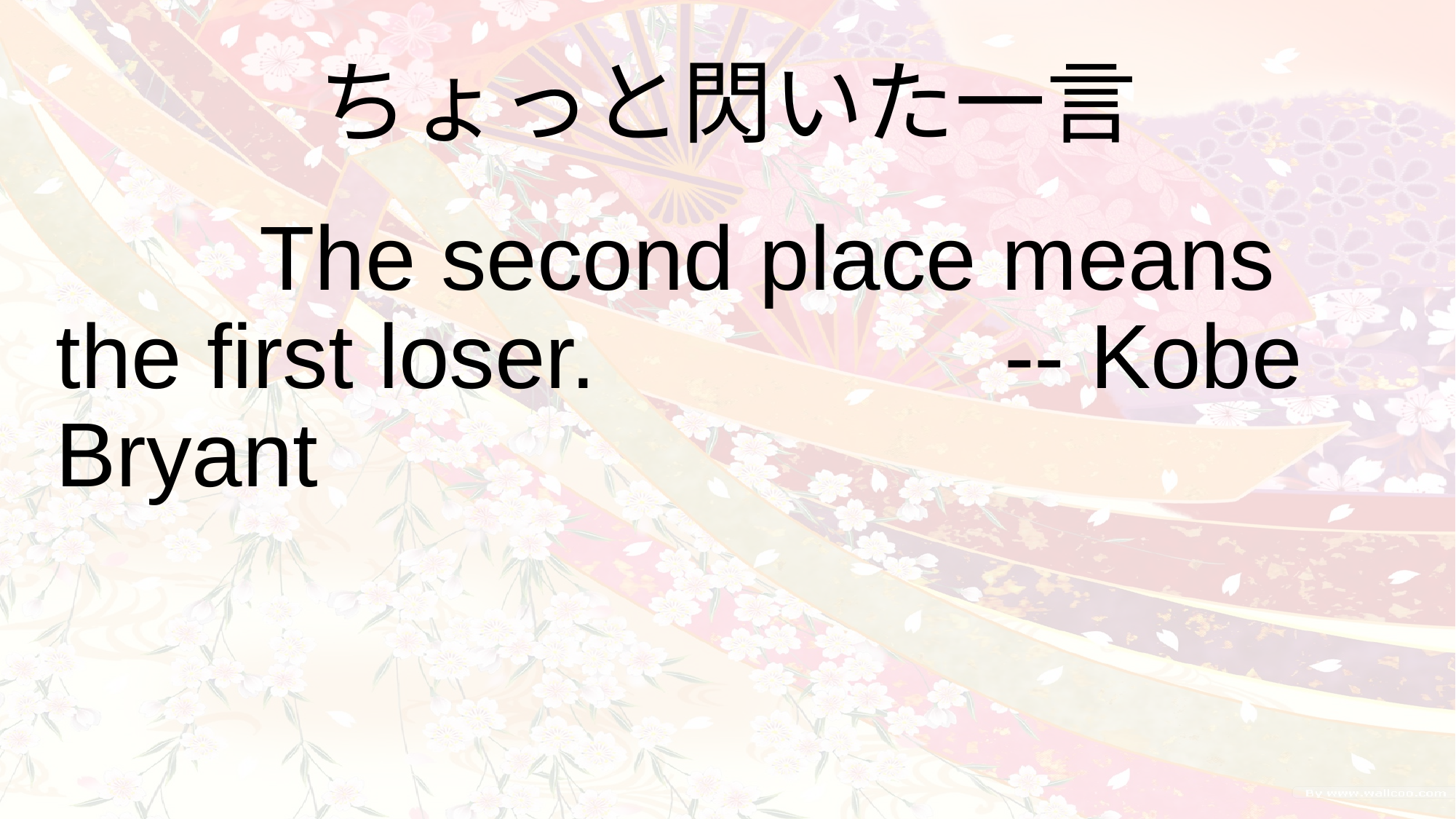

ちょっと閃いた一言
　　The second place means the first loser.　　　　-- Kobe Bryant